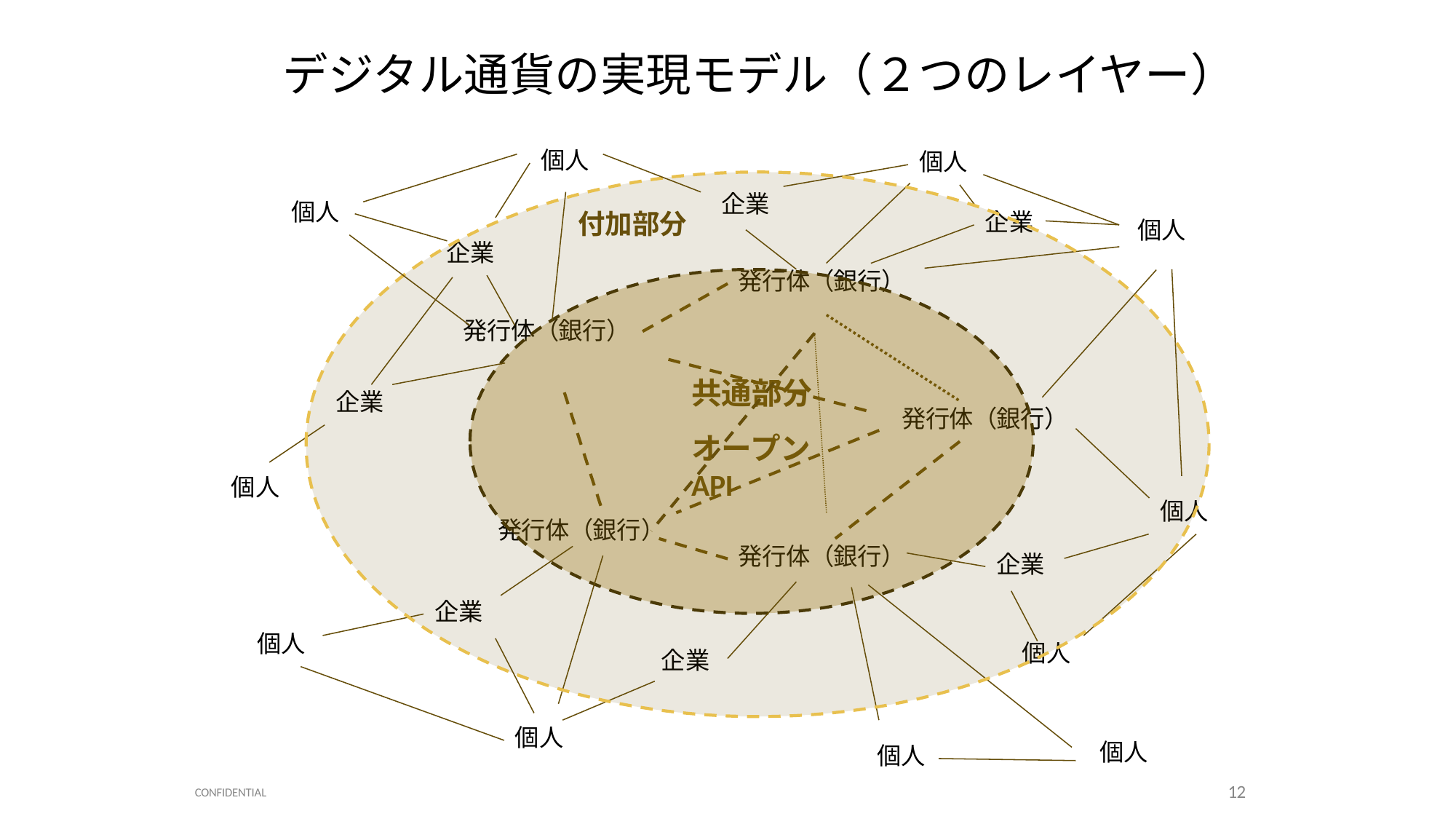

# デジタル通貨の実現モデル（２つのレイヤー）
個人
個人

企業
個人
付加部分
企業
個人

企業
発行体（銀行）

発行体（銀行）

共通部分

オープンAPI
企業
発行体（銀行）

個人
個人
発行体（銀行）
発行体（銀行）
企業
企業
個人
個人
企業
個人
個人
個人

12
CONFIDENTIAL